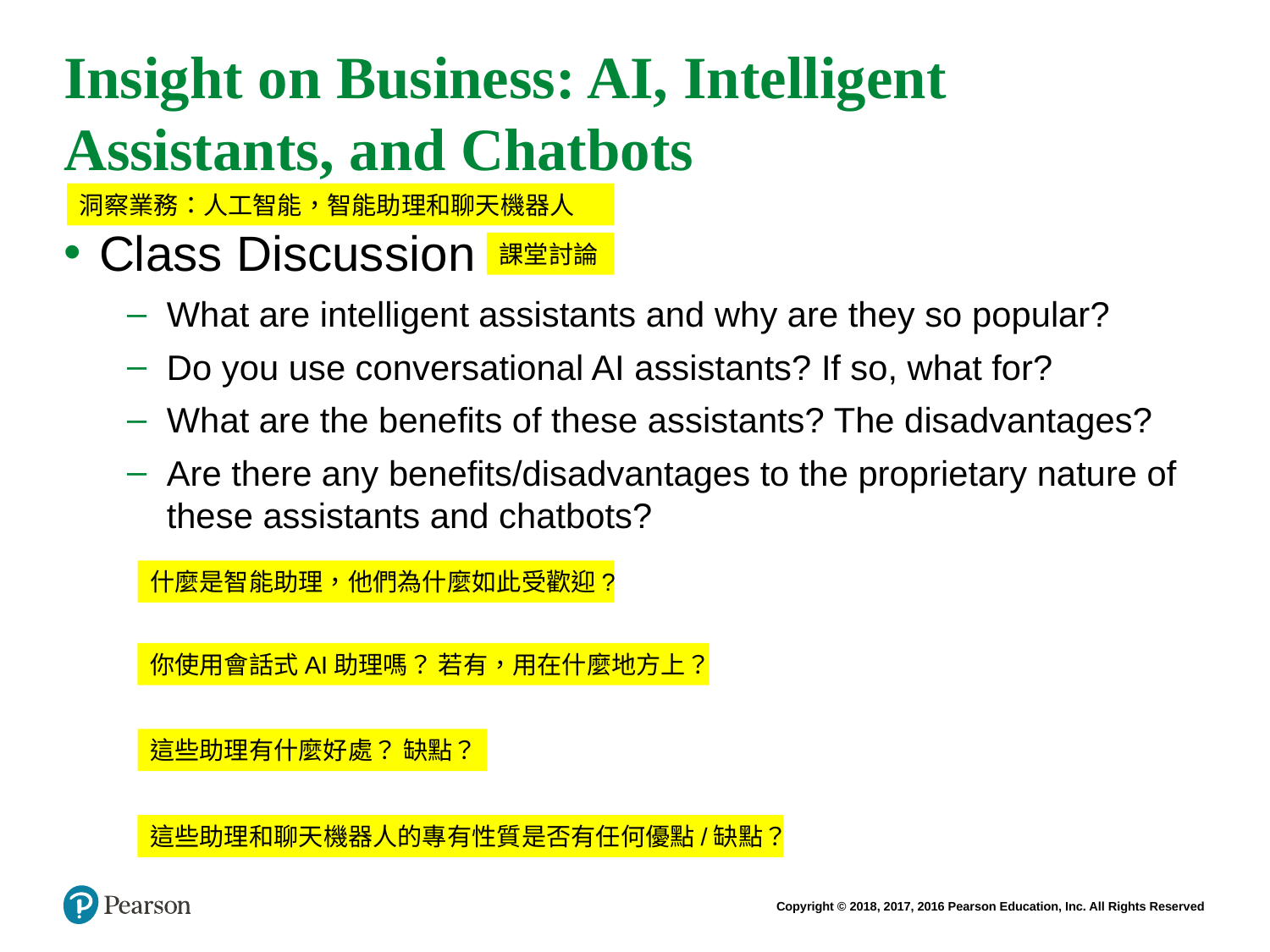

# Insight on Business: AI, Intelligent Assistants, and Chatbots
洞察業務：人工智能，智能助理和聊天機器人
Class Discussion
What are intelligent assistants and why are they so popular?
Do you use conversational AI assistants? If so, what for?
What are the benefits of these assistants? The disadvantages?
Are there any benefits/disadvantages to the proprietary nature of these assistants and chatbots?
課堂討論
什麼是智能助理，他們為什麼如此受歡迎?
你使用會話式AI助理嗎？ 若有，用在什麼地方上？
這些助理有什麼好處？ 缺點？
這些助理和聊天機器人的專有性質是否有任何優點/缺點？